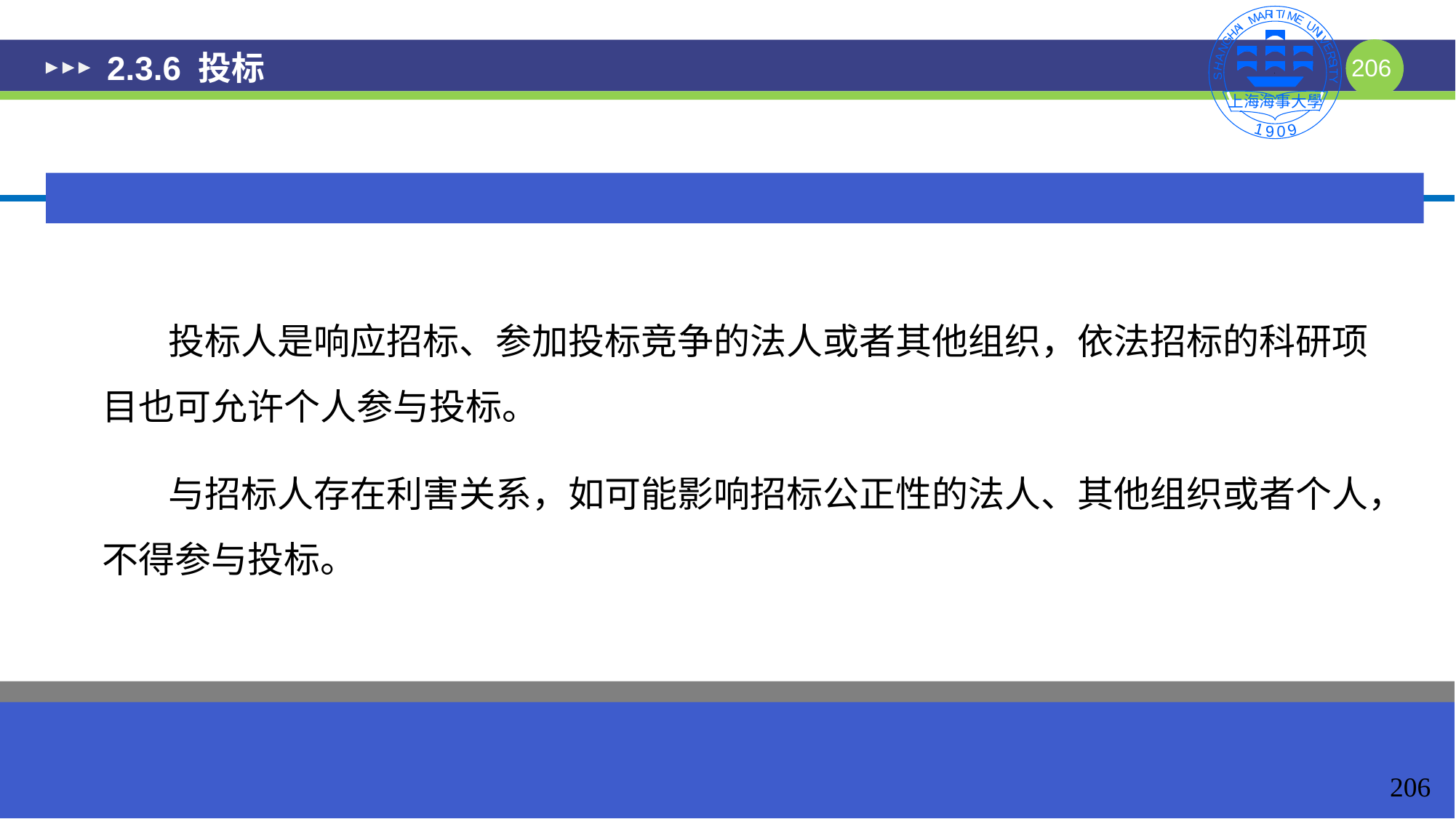

# 2.3.6 投标

       投标人是响应招标、参加投标竞争的法人或者其他组织，依法招标的科研项目也可允许个人参与投标。

       与招标人存在利害关系，如可能影响招标公正性的法人、其他组织或者个人，不得参与投标。

206
206